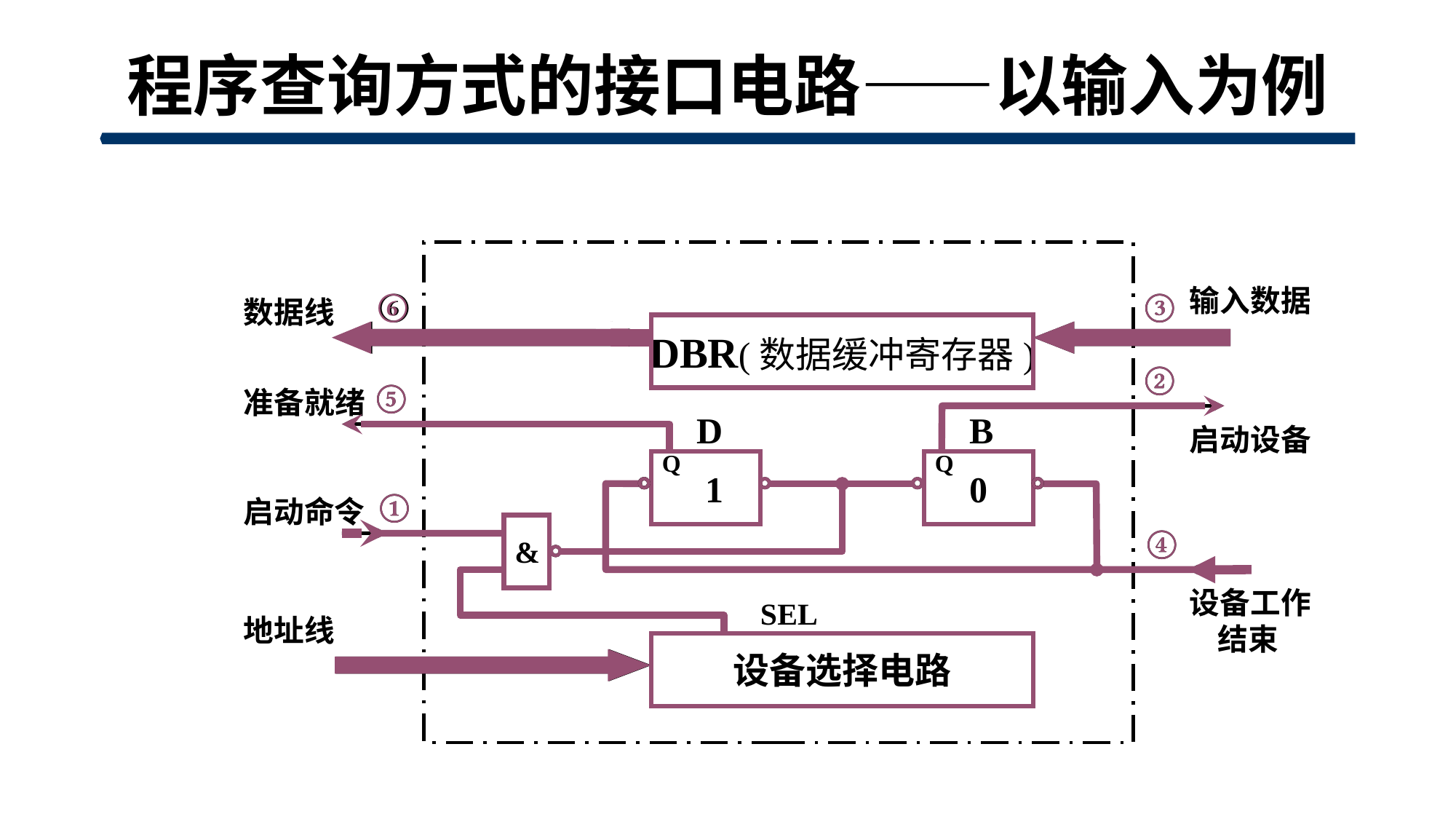

# 程序查询方式的接口电路——以输入为例

输入数据
⑥
③
数据线
DBR(数据缓冲寄存器)

②
⑤
准备就绪

启动设备

Q
Q

①

启动命令

④
&

设备工作
   结束
SEL
地址线
设备选择电路

D
B

⑥

③

②

⑤

0
1
1
0
①

④